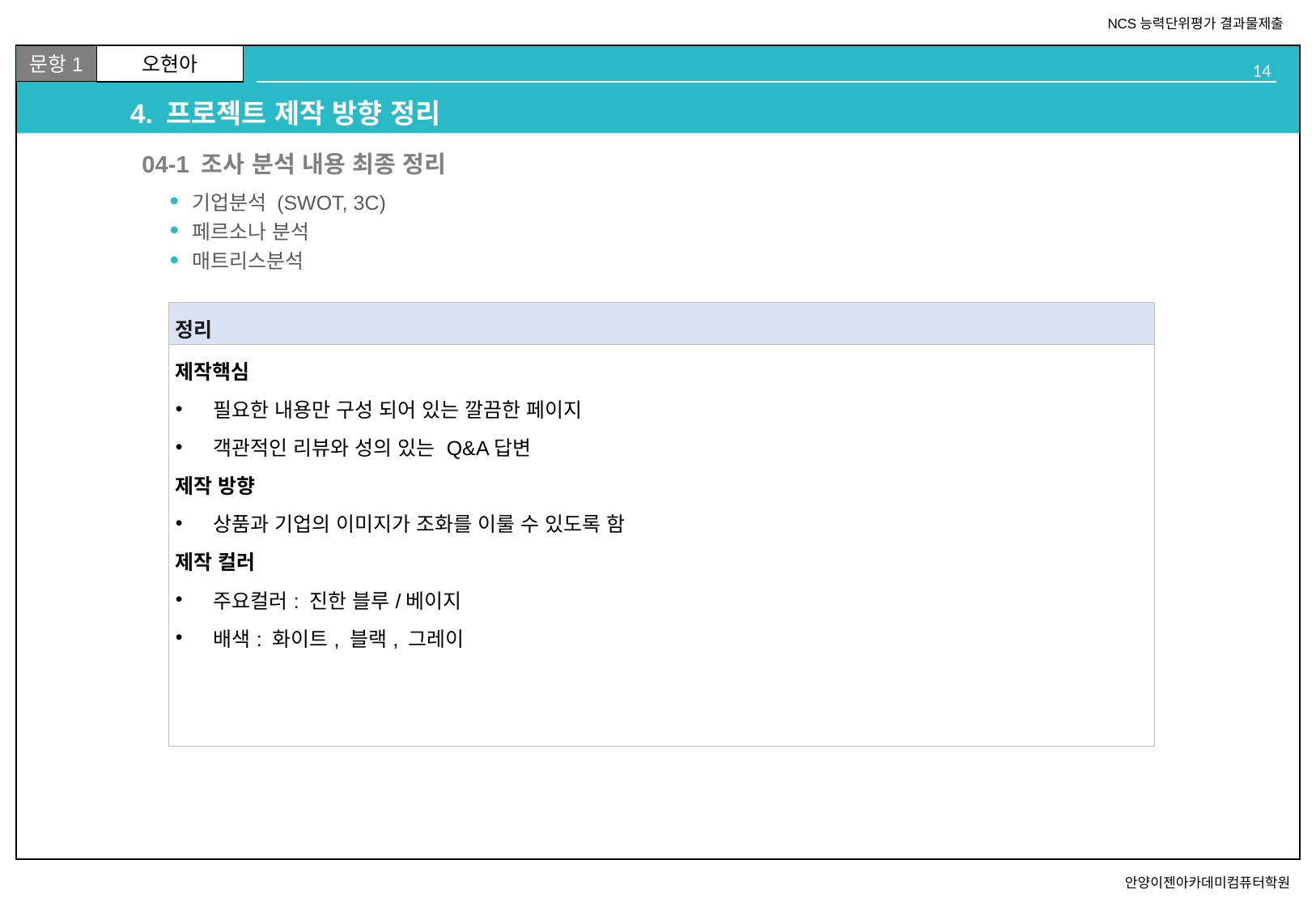

# 4. 프로젝트 제작 방향 정리
02
04-1 조사 분석 내용 최종 정리
기업분석 (SWOT, 3C)
페르소나 분석
매트리스분석
| 정리 |
| --- |
| 제작핵심 필요한 내용만 구성 되어 있는 깔끔한 페이지 객관적인 리뷰와 성의 있는 Q&A답변 제작 방향 상품과 기업의 이미지가 조화를 이룰 수 있도록 함 제작 컬러 주요컬러: 진한 블루/베이지 배색: 화이트, 블랙, 그레이 |